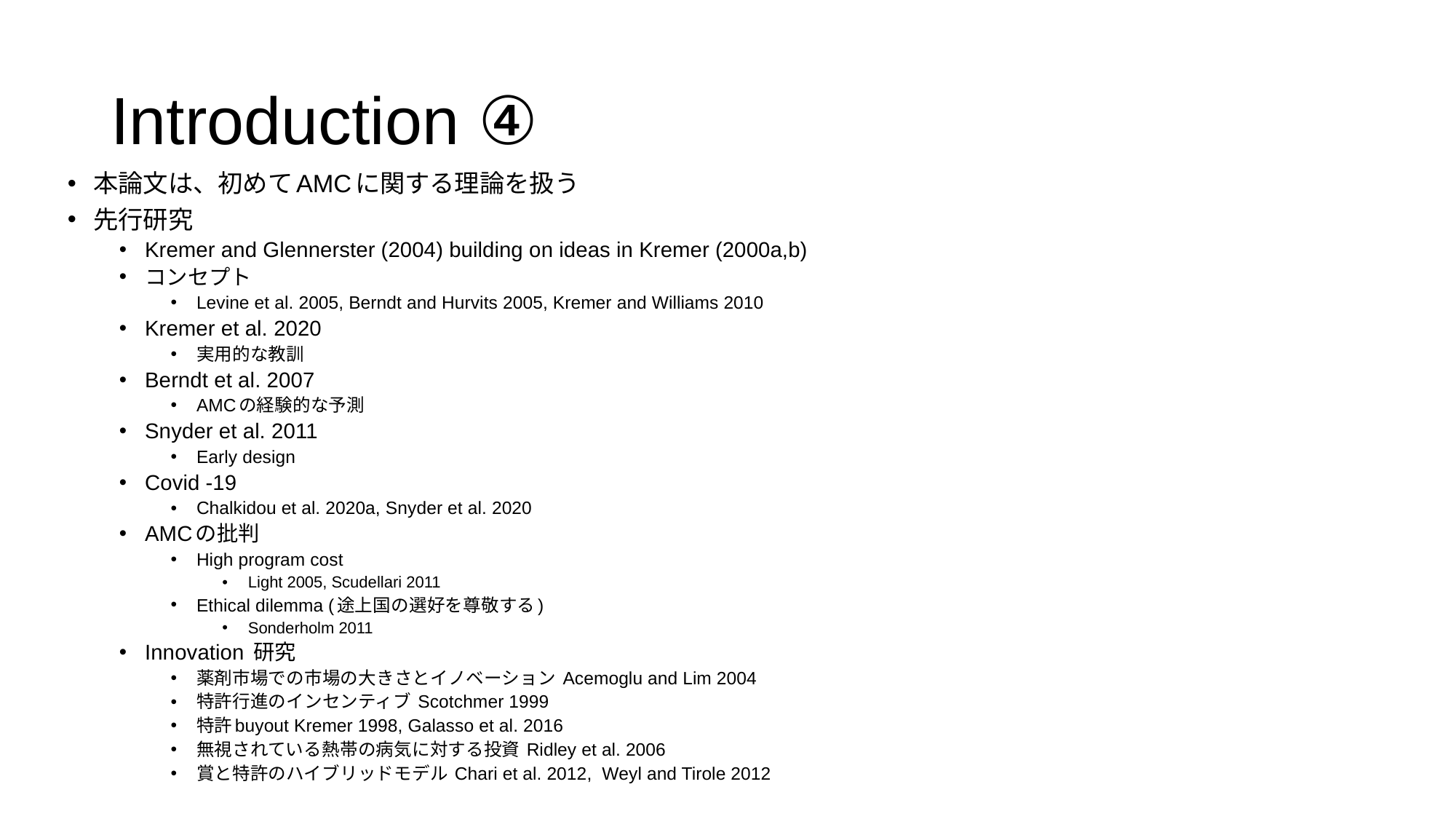

# Introduction ④
本論文は、初めてAMCに関する理論を扱う
先行研究
Kremer and Glennerster (2004) building on ideas in Kremer (2000a,b)
コンセプト
Levine et al. 2005, Berndt and Hurvits 2005, Kremer and Williams 2010
Kremer et al. 2020
実用的な教訓
Berndt et al. 2007
AMCの経験的な予測
Snyder et al. 2011
Early design
Covid -19
Chalkidou et al. 2020a, Snyder et al. 2020
AMCの批判
High program cost
Light 2005, Scudellari 2011
Ethical dilemma (途上国の選好を尊敬する)
Sonderholm 2011
Innovation 研究
薬剤市場での市場の大きさとイノベーション Acemoglu and Lim 2004
特許行進のインセンティブ Scotchmer 1999
特許buyout Kremer 1998, Galasso et al. 2016
無視されている熱帯の病気に対する投資 Ridley et al. 2006
賞と特許のハイブリッドモデル Chari et al. 2012,  Weyl and Tirole 2012